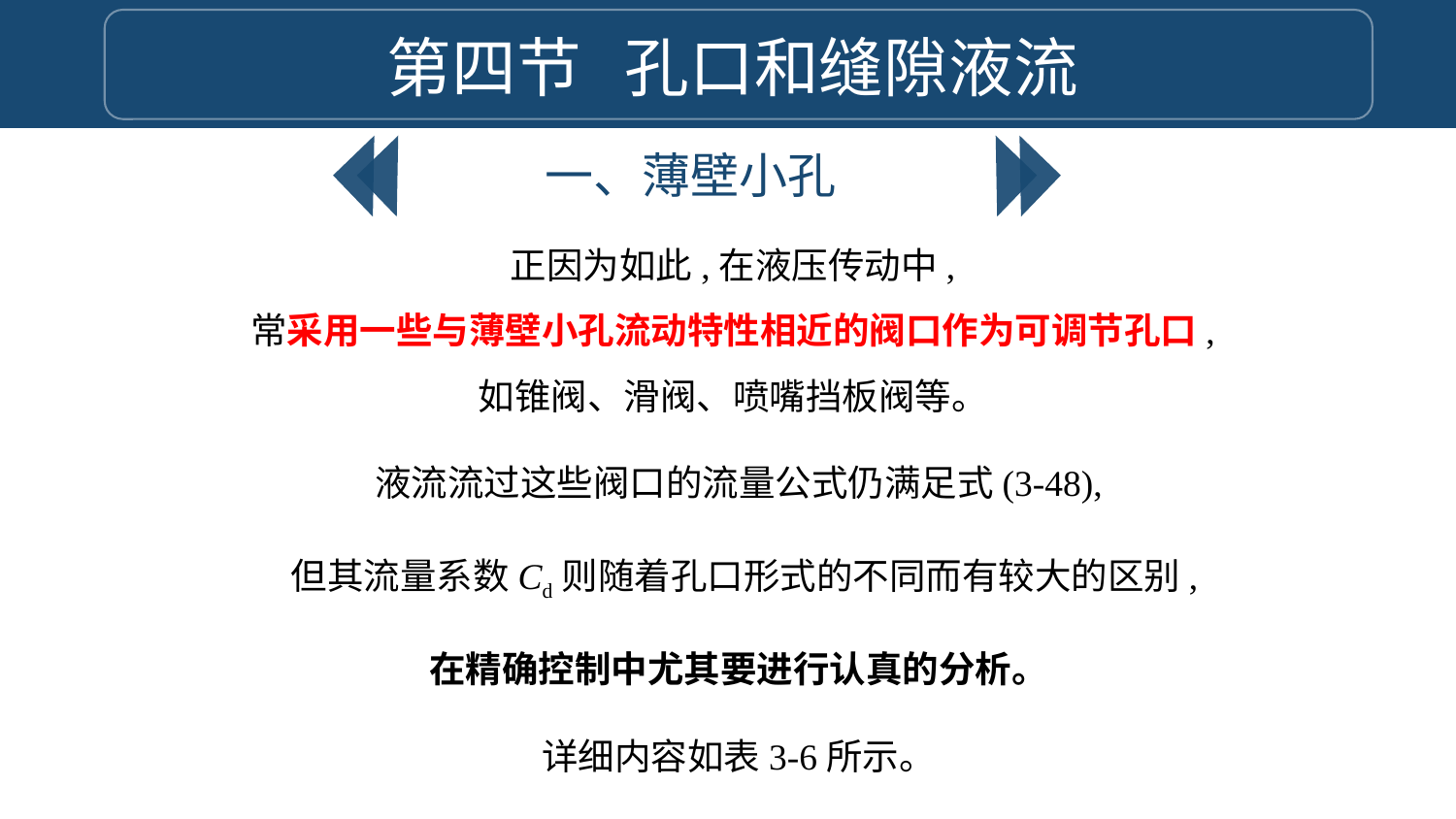

第四节   孔口和缝隙液流
一、薄壁小孔

正因为如此,在液压传动中,
常采用一些与薄壁小孔流动特性相近的阀口作为可调节孔口,
如锥阀、滑阀、喷嘴挡板阀等。
液流流过这些阀口的流量公式仍满足式(3-48),
但其流量系数Cd则随着孔口形式的不同而有较大的区别,
在精确控制中尤其要进行认真的分析。
详细内容如表3-6所示。